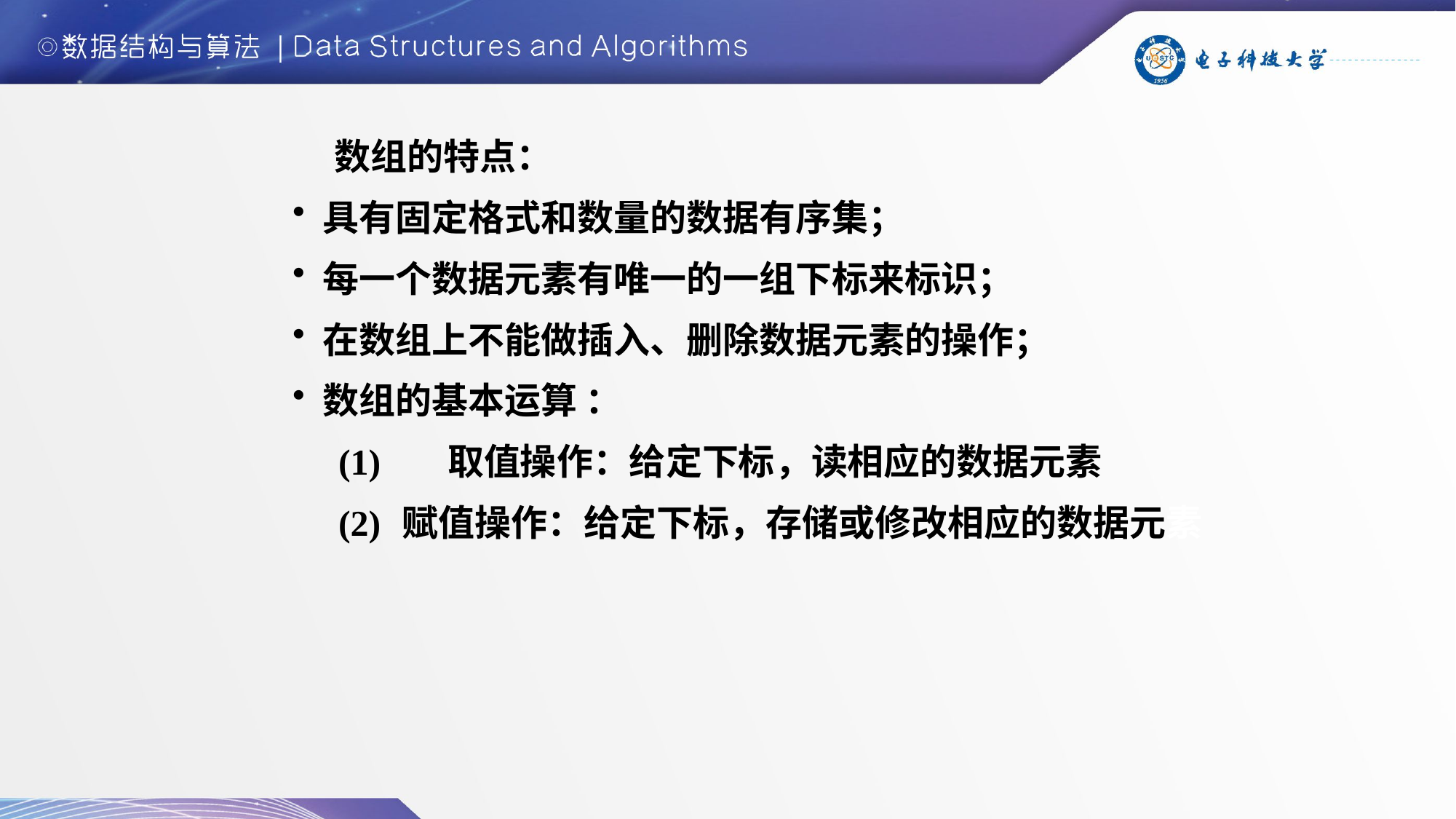

数组的特点：
 具有固定格式和数量的数据有序集；
 每一个数据元素有唯一的一组下标来标识；
 在数组上不能做插入、删除数据元素的操作；
 数组的基本运算 ：
(1)	取值操作：给定下标，读相应的数据元素
     (2)	赋值操作：给定下标，存储或修改相应的数据元素